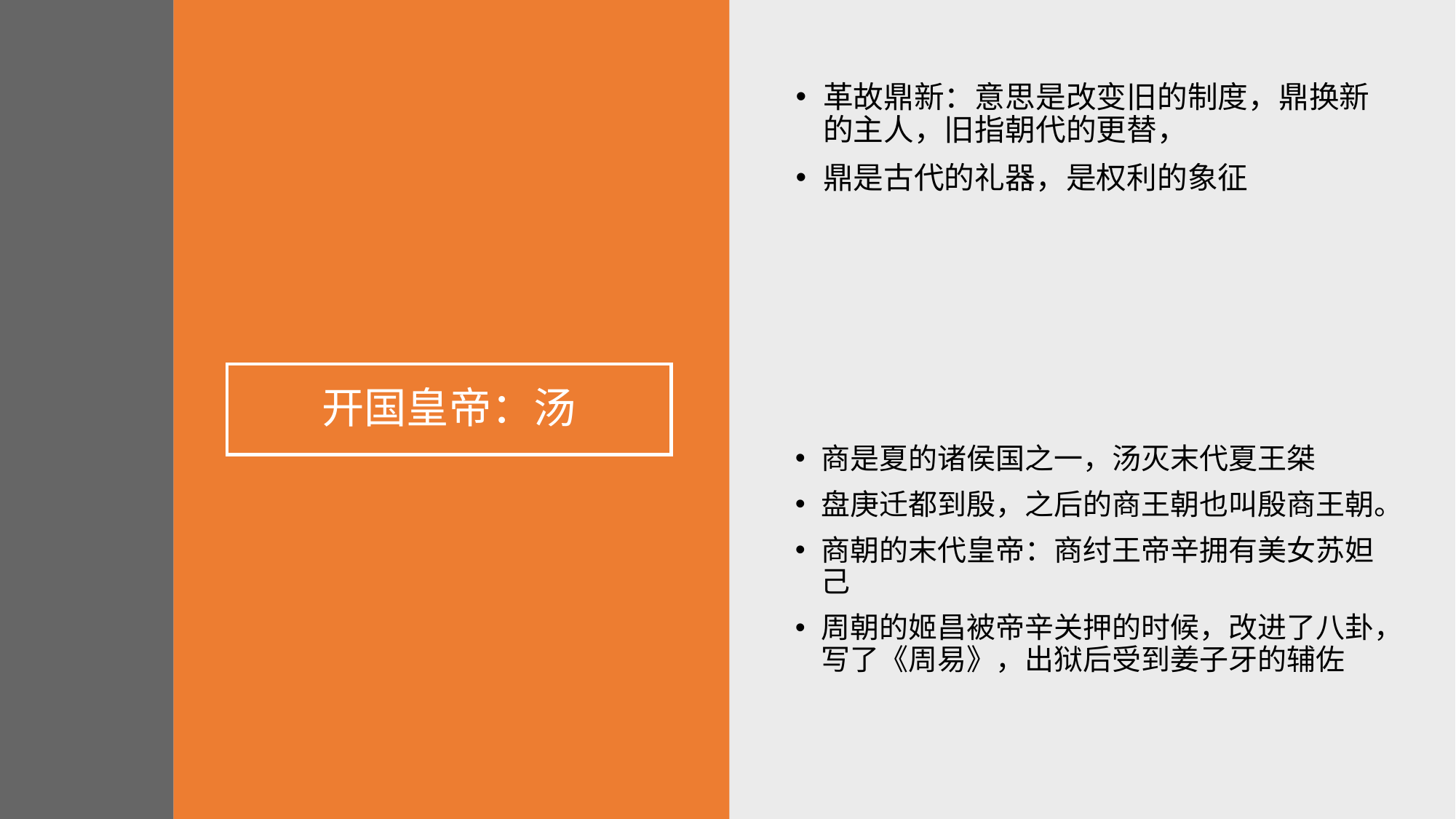

革故鼎新：意思是改变旧的制度，鼎换新的主人，旧指朝代的更替，
鼎是古代的礼器，是权利的象征
# 开国皇帝：汤
商是夏的诸侯国之一，汤灭末代夏王桀
盘庚迁都到殷，之后的商王朝也叫殷商王朝。
商朝的末代皇帝：商纣王帝辛拥有美女苏妲己
周朝的姬昌被帝辛关押的时候，改进了八卦，写了《周易》，出狱后受到姜子牙的辅佐